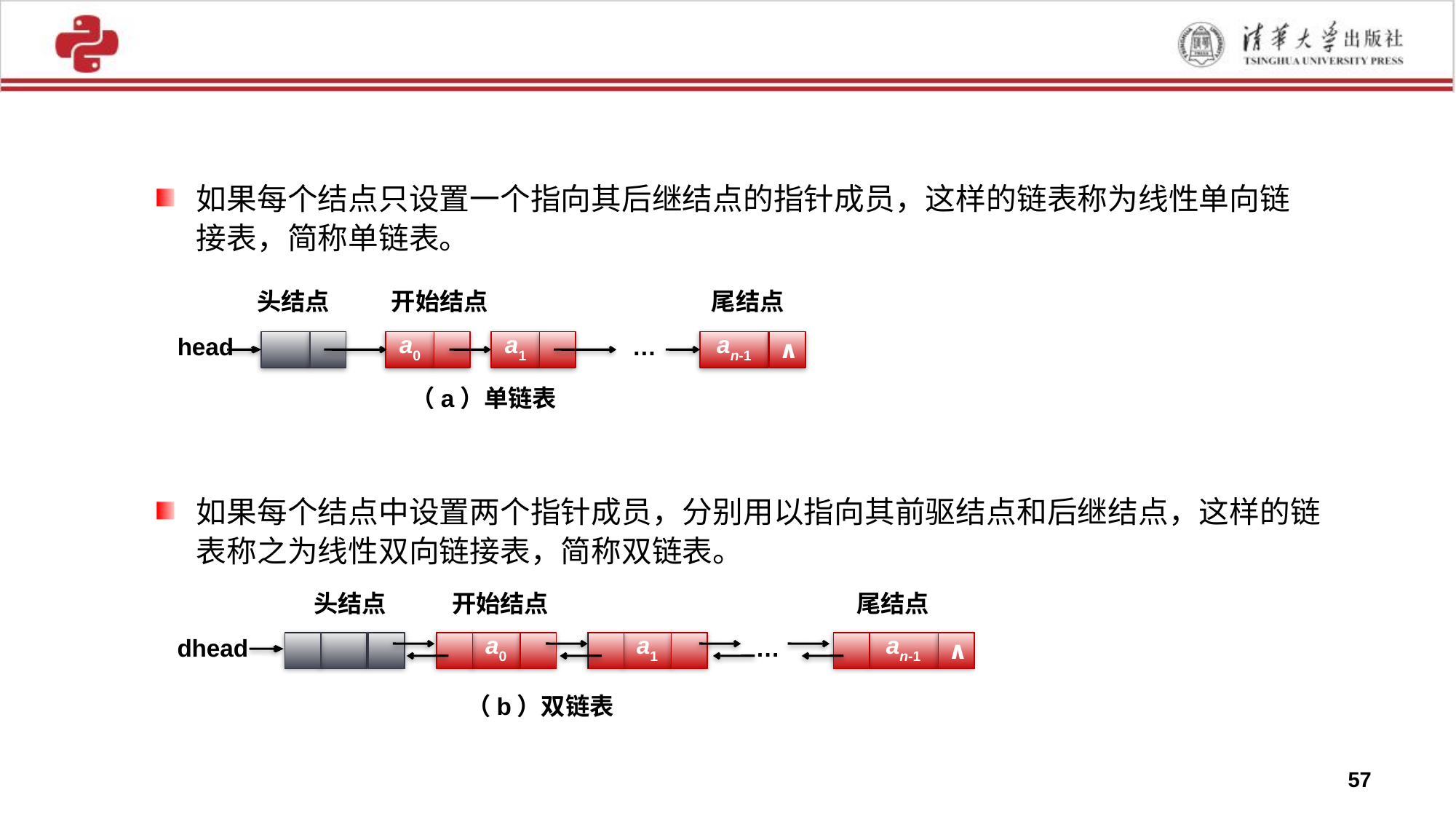

如果每个结点只设置一个指向其后继结点的指针成员，这样的链表称为线性单向链接表，简称单链表。
头结点
开始结点
尾结点
head

a0

a1

…
an-1
∧

（a）单链表
如果每个结点中设置两个指针成员，分别用以指向其前驱结点和后继结点，这样的链表称之为线性双向链接表，简称双链表。
头结点
开始结点
尾结点
dhead

a0

a1

…

an-1
∧

（b）双链表
57